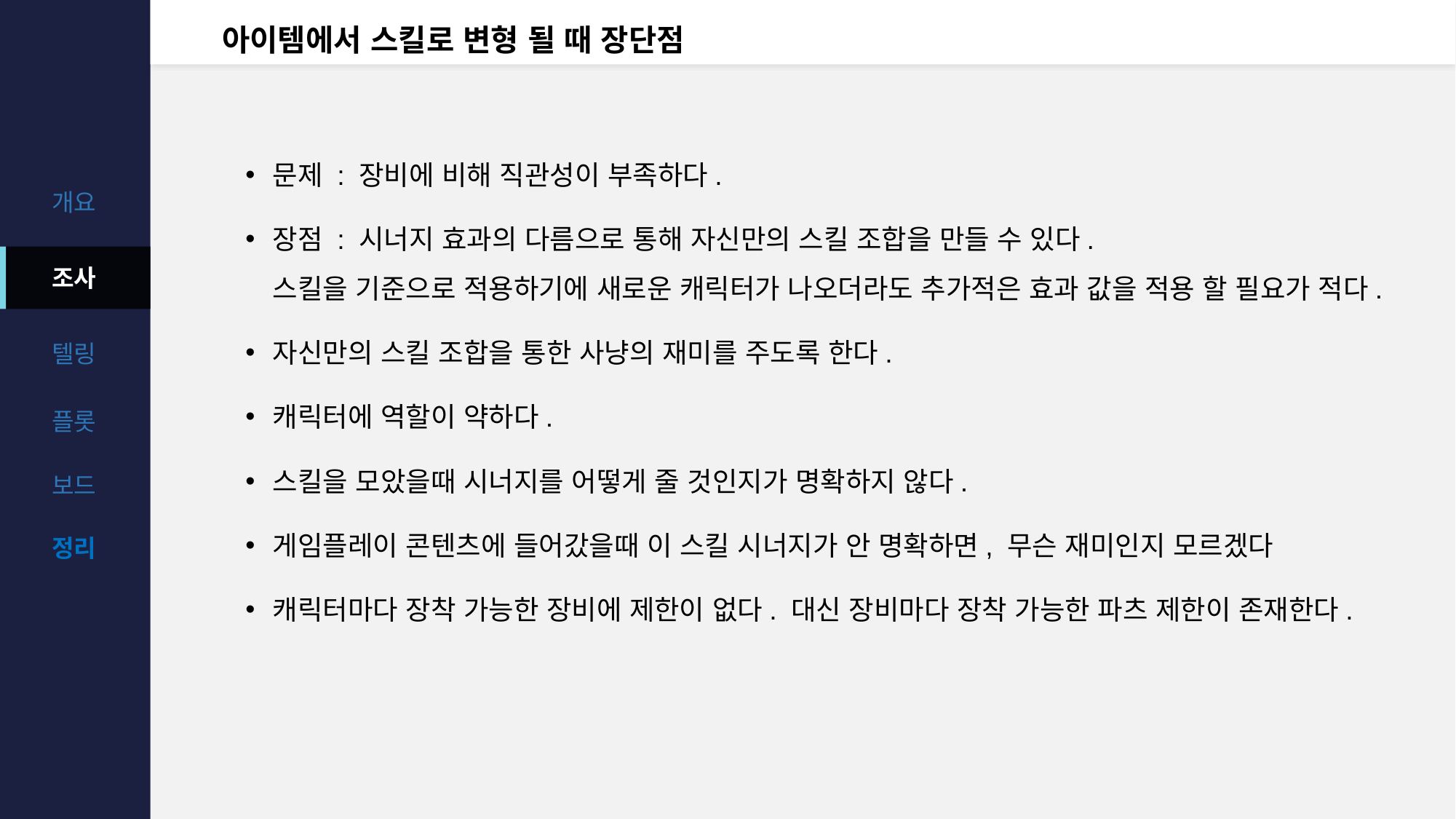

# 아이템에서 스킬로 변형 될 때 장단점
문제 : 장비에 비해 직관성이 부족하다.
장점 : 시너지 효과의 다름으로 통해 자신만의 스킬 조합을 만들 수 있다.
스킬을 기준으로 적용하기에 새로운 캐릭터가 나오더라도 추가적은 효과 값을 적용 할 필요가 적다.
자신만의 스킬 조합을 통한 사냥의 재미를 주도록 한다.
캐릭터에 역할이 약하다.
스킬을 모았을때 시너지를 어떻게 줄 것인지가 명확하지 않다.
게임플레이 콘텐츠에 들어갔을때 이 스킬 시너지가 안 명확하면, 무슨 재미인지 모르겠다
캐릭터마다 장착 가능한 장비에 제한이 없다. 대신 장비마다 장착 가능한 파츠 제한이 존재한다.